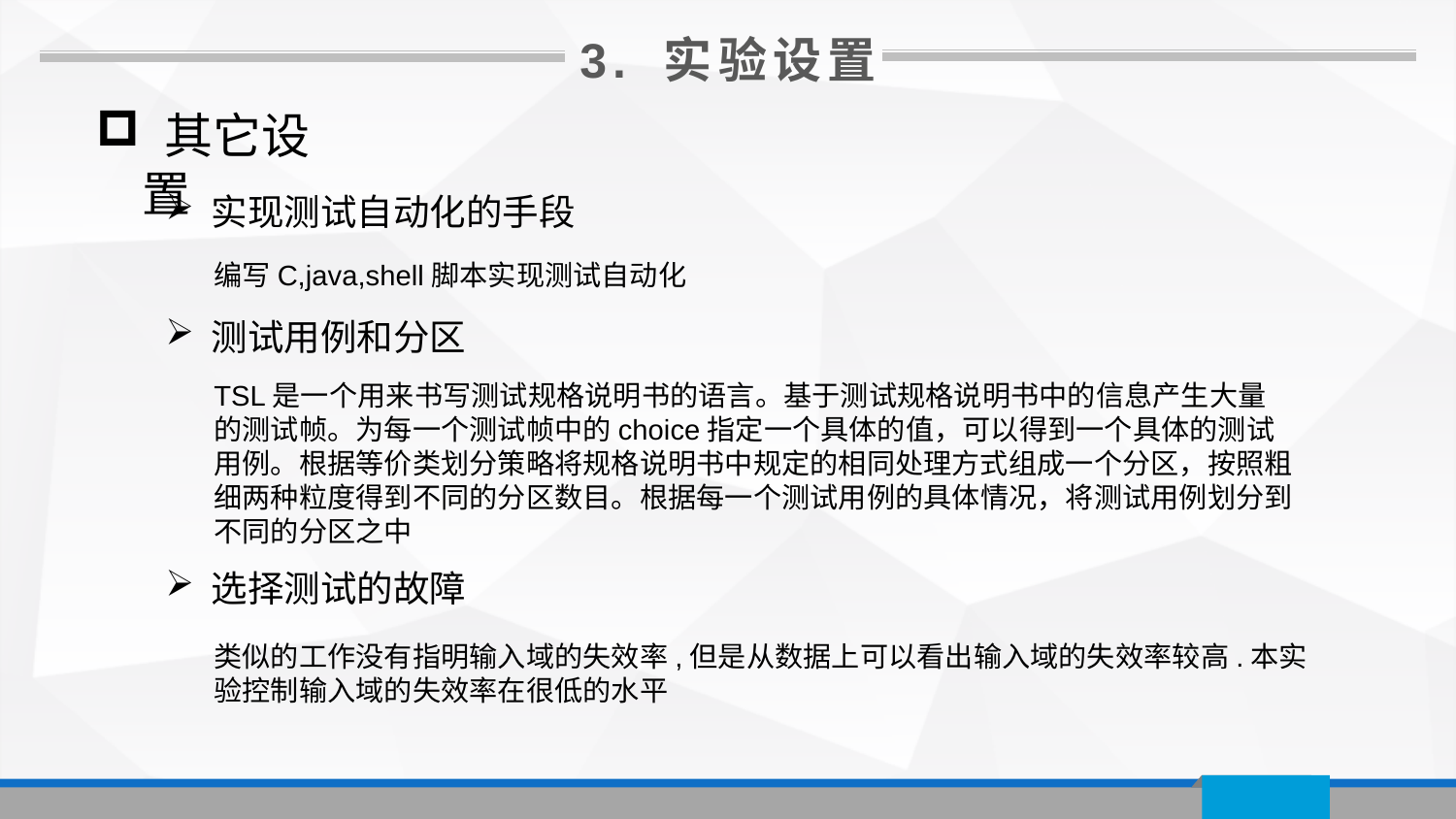

3. 实验设置

 其它设置
实现测试自动化的手段
编写C,java,shell脚本实现测试自动化
测试用例和分区
TSL是一个用来书写测试规格说明书的语言。基于测试规格说明书中的信息产生大量
的测试帧。为每一个测试帧中的choice指定一个具体的值，可以得到一个具体的测试用例。根据等价类划分策略将规格说明书中规定的相同处理方式组成一个分区，按照粗细两种粒度得到不同的分区数目。根据每一个测试用例的具体情况，将测试用例划分到不同的分区之中
选择测试的故障
类似的工作没有指明输入域的失效率,但是从数据上可以看出输入域的失效率较高.本实验控制输入域的失效率在很低的水平